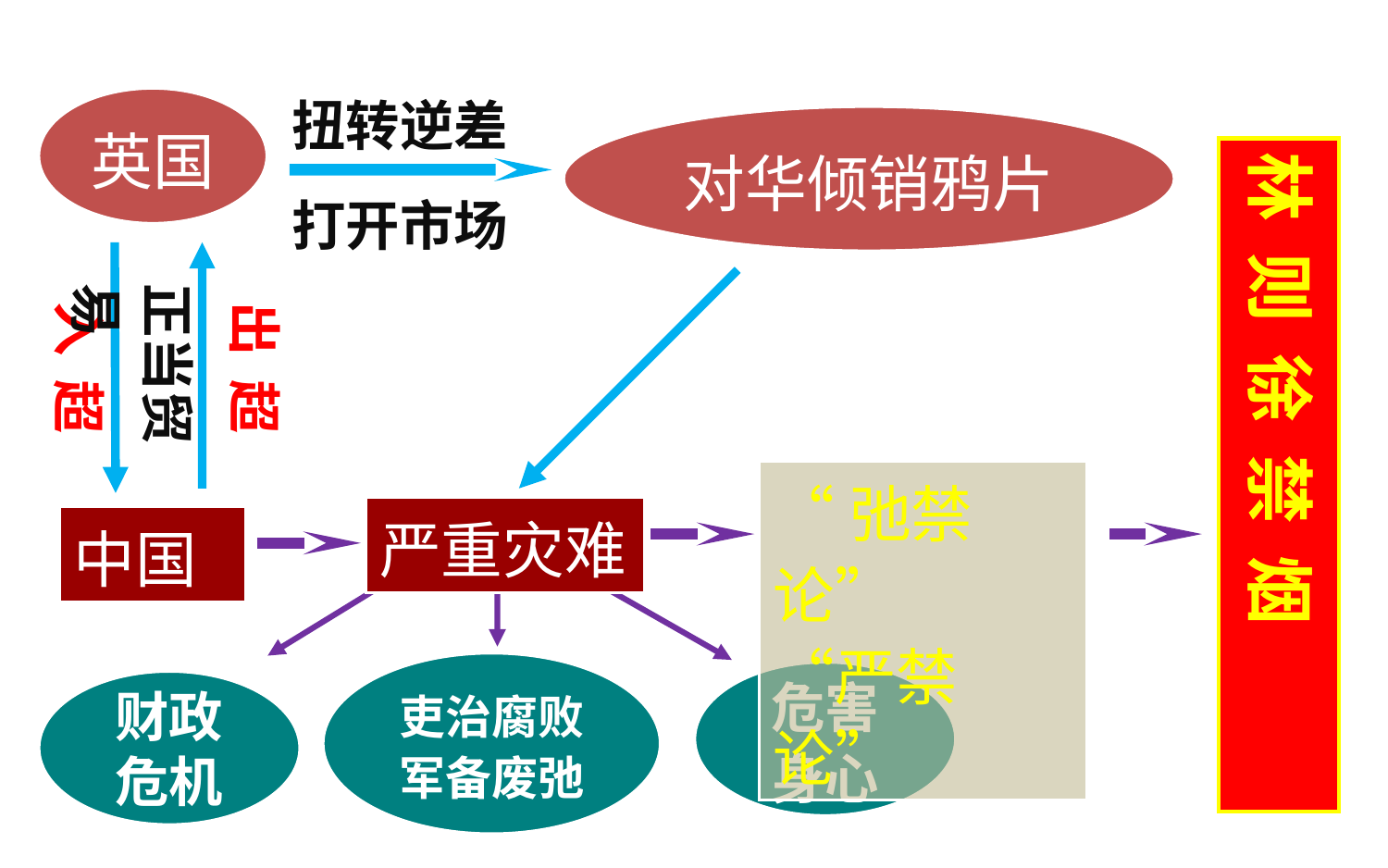

扭转逆差
英国
对华倾销鸦片
林  则  徐  禁  烟

打开市场

正当贸易

入  超
出  超
出  超

“弛禁论”
“严禁论”
严重灾难
中国

吏治腐败军备废弛
危害身心
财政危机